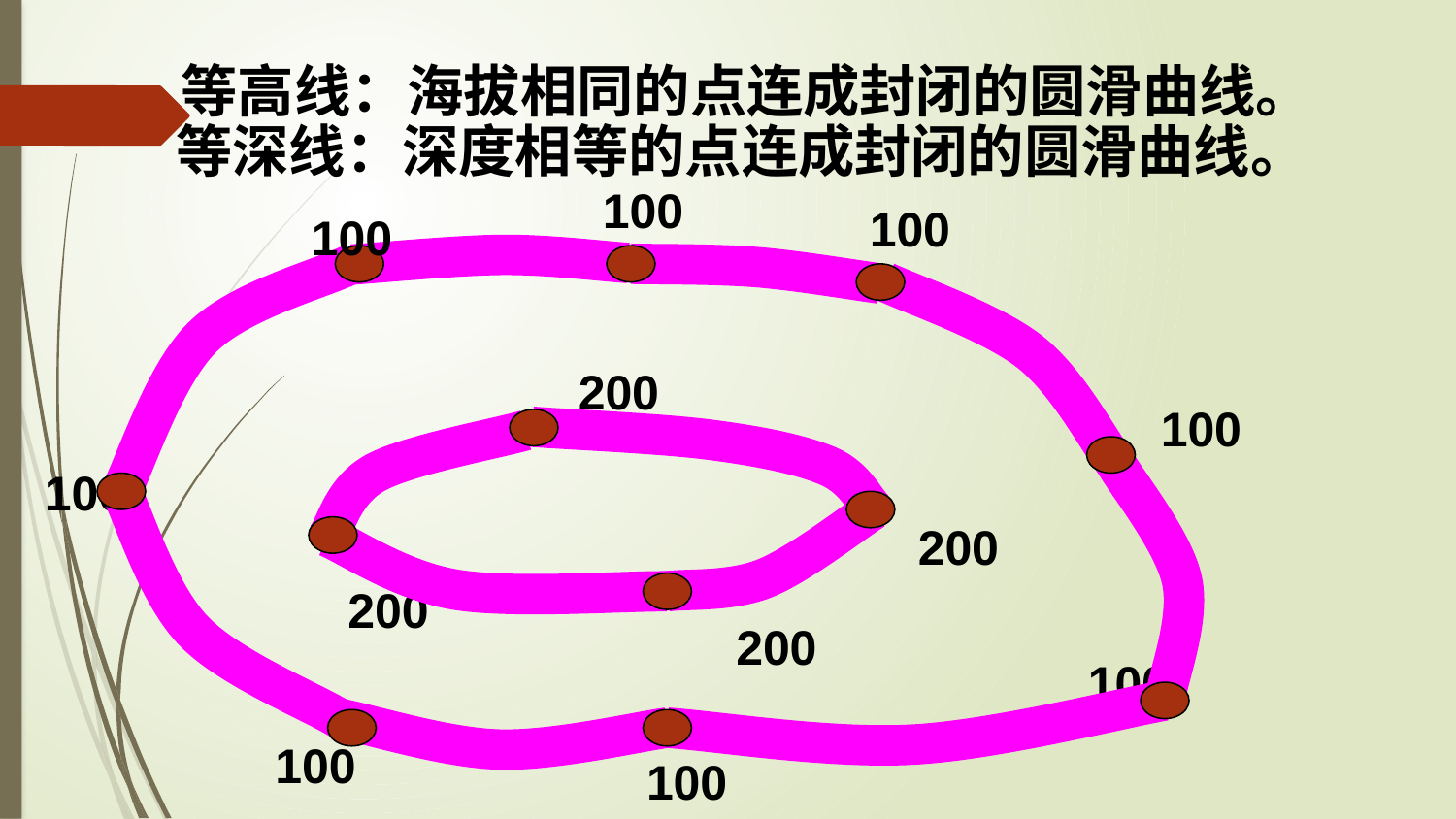

等高线：
海拔相同的点连成封闭的圆滑曲线。
等深线：深度相等的点连成封闭的圆滑曲线。
100
100
100

200
100

100

200

200

200
100

100
100